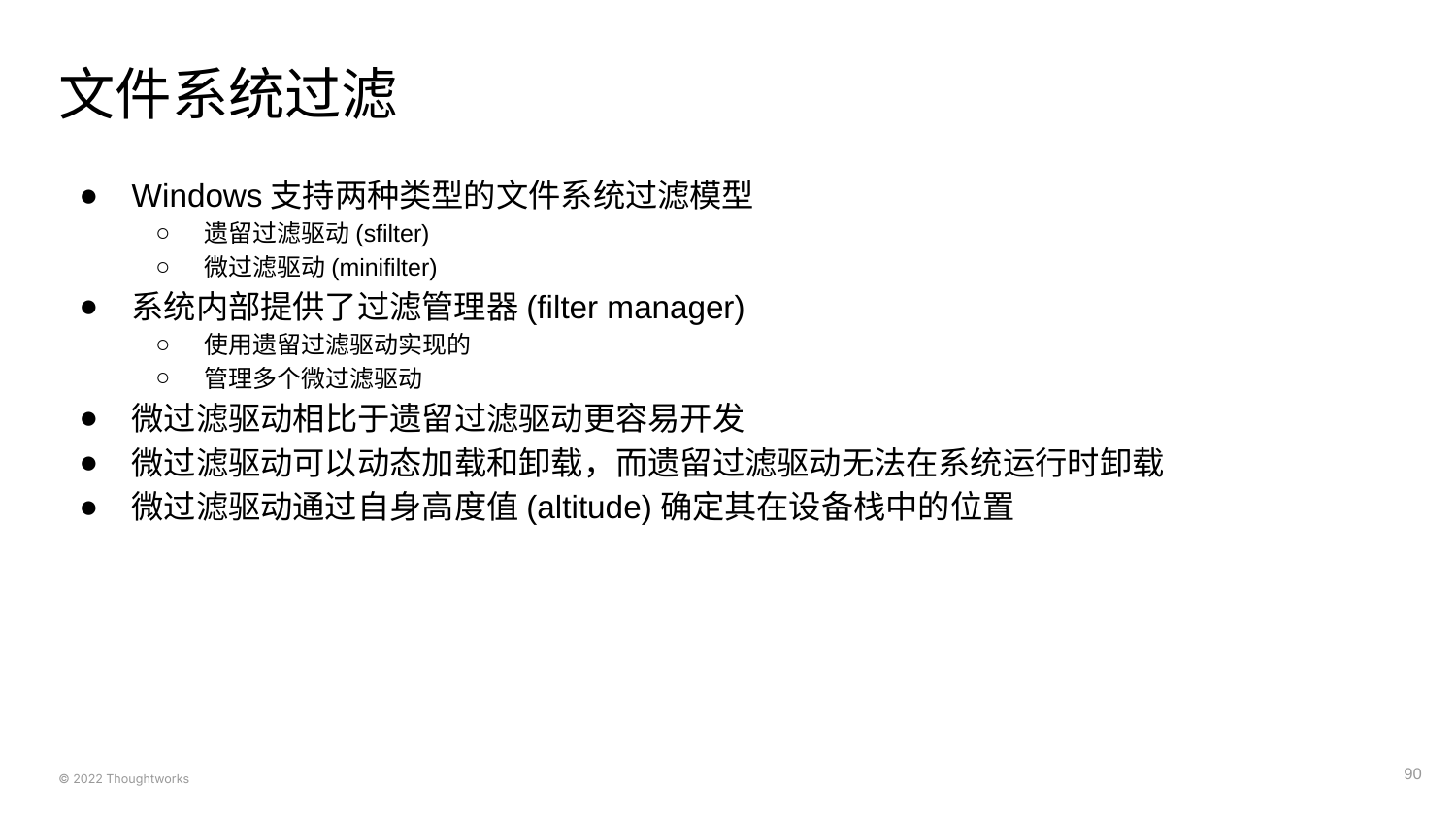

# 文件系统过滤
Windows支持两种类型的文件系统过滤模型
遗留过滤驱动(sfilter)
微过滤驱动(minifilter)
系统内部提供了过滤管理器(filter manager)
使用遗留过滤驱动实现的
管理多个微过滤驱动
微过滤驱动相比于遗留过滤驱动更容易开发
微过滤驱动可以动态加载和卸载，而遗留过滤驱动无法在系统运行时卸载
微过滤驱动通过自身高度值(altitude)确定其在设备栈中的位置
90